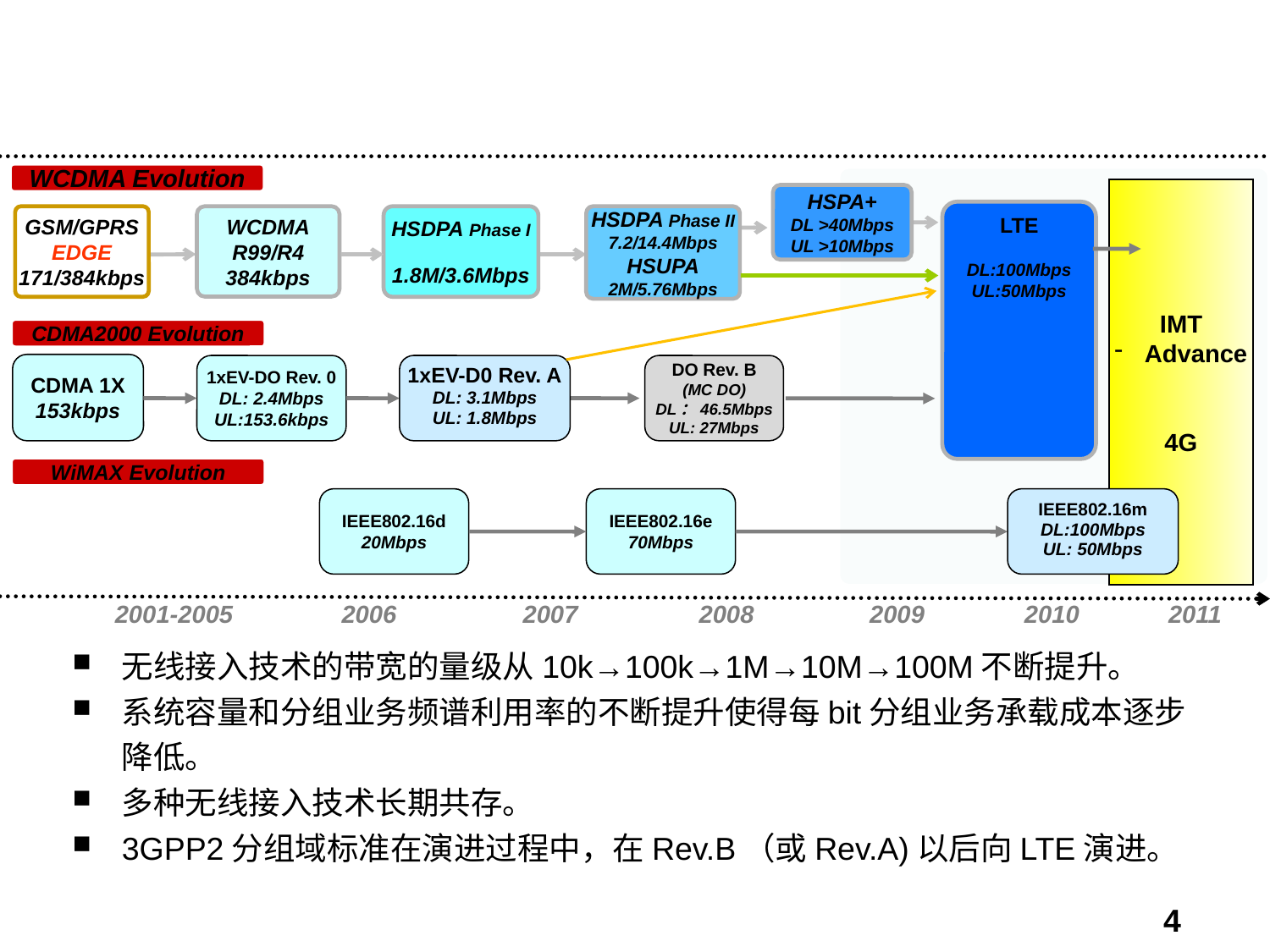

无线接入技术宽带化趋势

WCDMA Evolution

IMT
Advance

4G
HSPA+
DL >40Mbps
UL >10Mbps
LTE

DL:100Mbps
UL:50Mbps

GSM/GPRS
EDGE
171/384kbps
WCDMA
R99/R4
384kbps
HSDPA Phase I

1.8M/3.6Mbps
HSDPA Phase II
7.2/14.4Mbps
HSUPA
2M/5.76Mbps

CDMA2000 Evolution
CDMA 1X
153kbps
1xEV-DO Rev. 0
DL: 2.4Mbps
UL:153.6kbps
1xEV-D0 Rev. A
DL: 3.1Mbps
UL: 1.8Mbps
DO Rev. B
(MC DO)
DL：46.5Mbps
UL: 27Mbps

WiMAX Evolution
IEEE802.16d
20Mbps
IEEE802.16e
70Mbps
IEEE802.16m
DL:100Mbps
UL: 50Mbps

2001-2005
2006
2007
2008
2009
2010
2011
无线接入技术的带宽的量级从10k→100k→1M→10M→100M不断提升。
系统容量和分组业务频谱利用率的不断提升使得每bit分组业务承载成本逐步降低。
多种无线接入技术长期共存。
3GPP2分组域标准在演进过程中，在Rev.B（或Rev.A)以后向LTE演进。